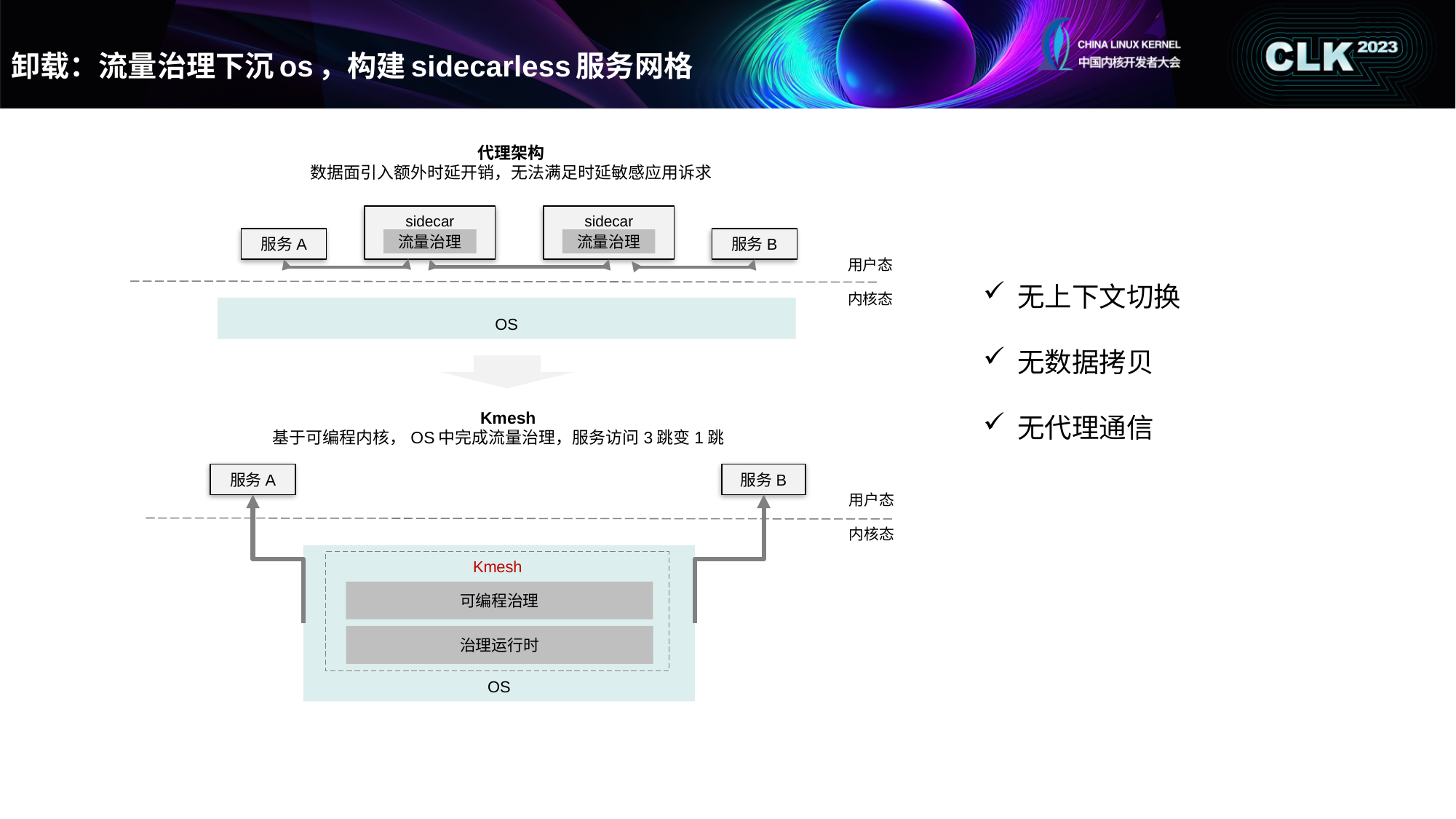

# 卸载：流量治理下沉os，构建sidecarless服务网格
代理架构
数据面引入额外时延开销，无法满足时延敏感应用诉求
sidecar
sidecar
服务A
服务B
流量治理
流量治理
用户态
内核态
OS

Kmesh
基于可编程内核，OS中完成流量治理，服务访问3跳变1跳
服务A
服务B
OS
Kmesh
可编程治理
治理运行时
用户态
内核态
无上下文切换

无数据拷贝

无代理通信